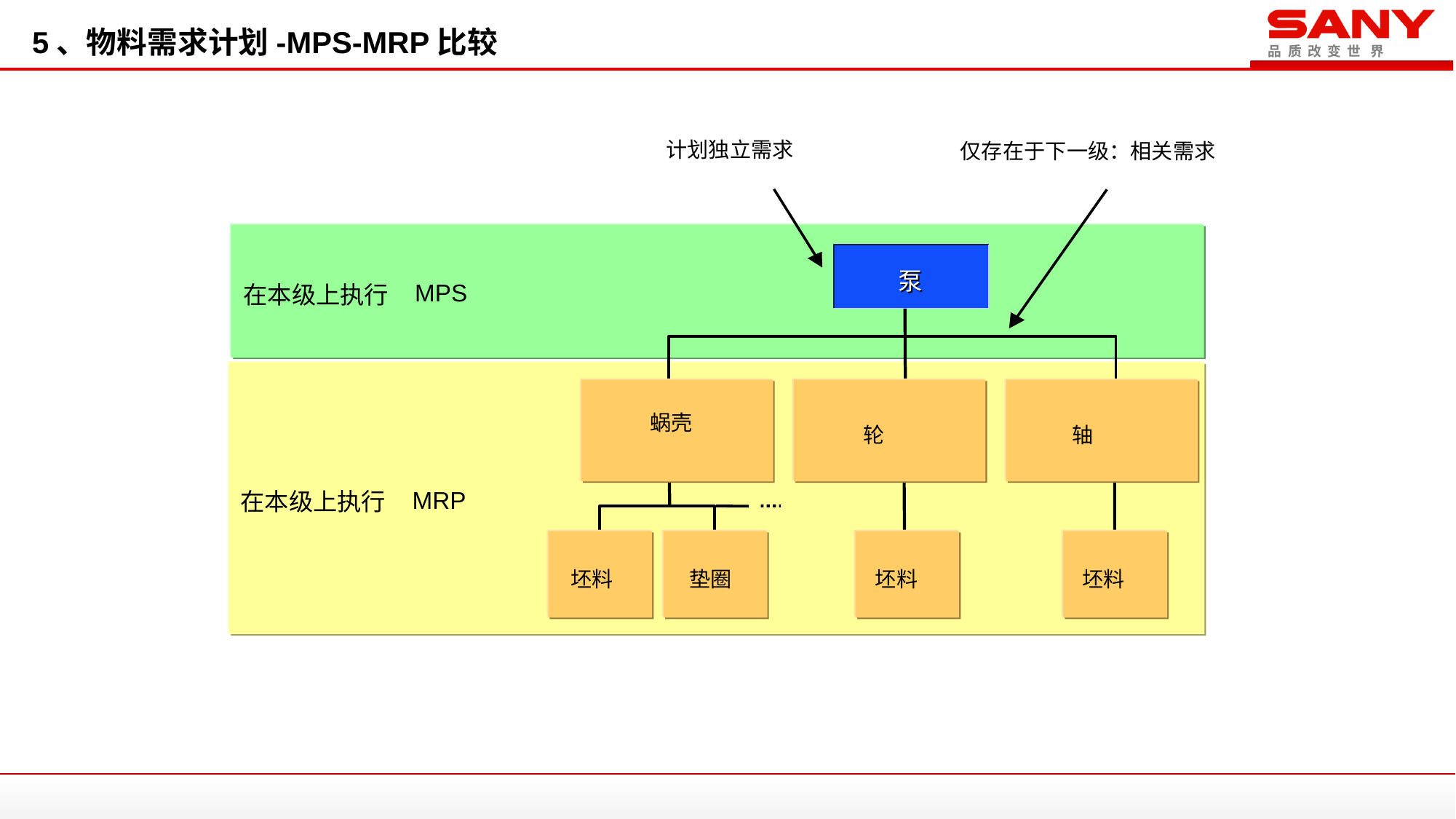

5、物料需求计划-MPS-MRP比较

计划独立需求
仅存在于下一级：相关需求

泵
泵

MPS
在本级上执行

蜗壳

轮
轴

MRP
在本级上执行

坯料
垫圈
坯料
坯料